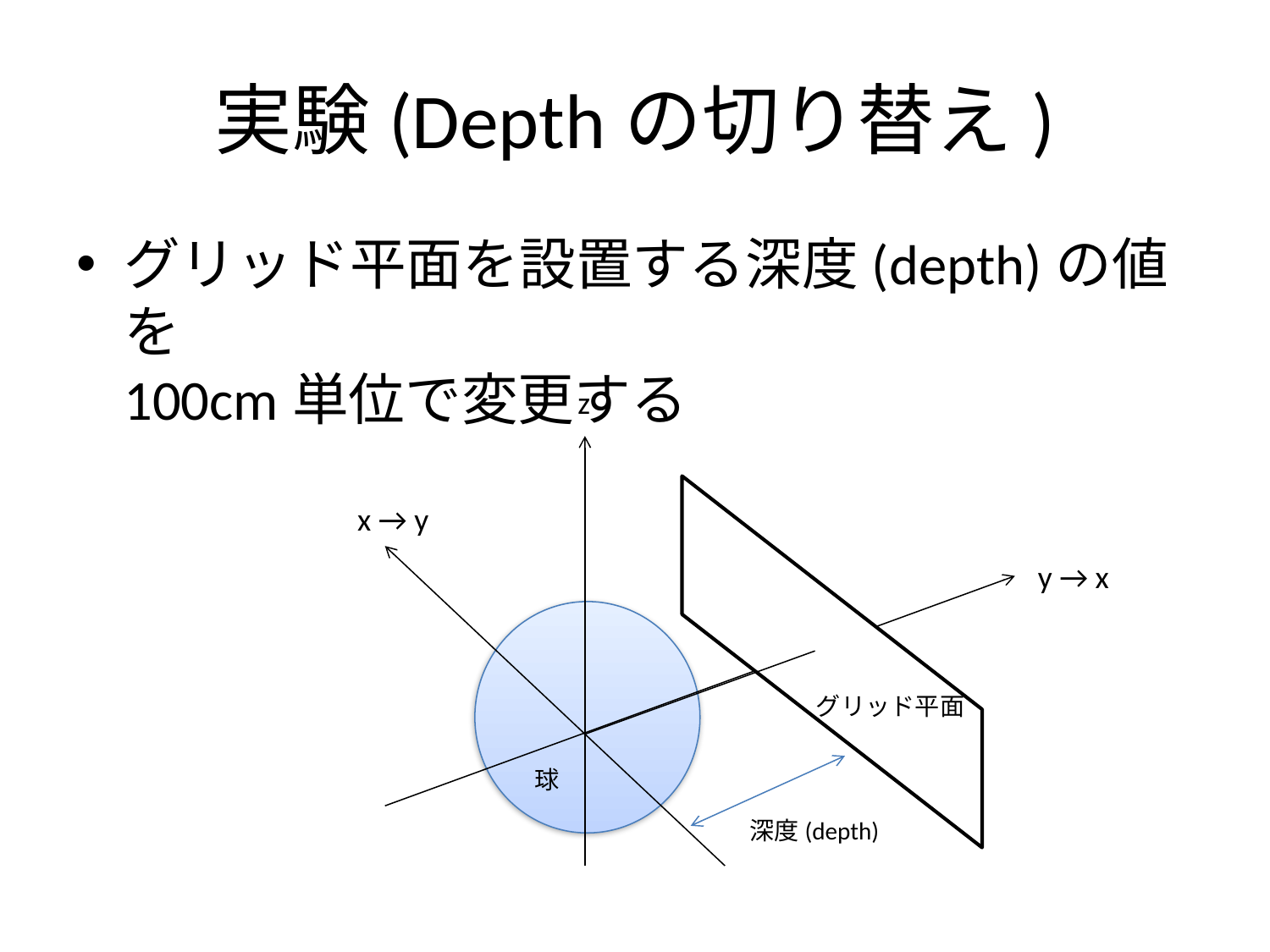

# 実験(Depthの切り替え)
グリッド平面を設置する深度(depth)の値を
100cm単位で変更する
z
x → y

y → x

グリッド平面
球
深度(depth)